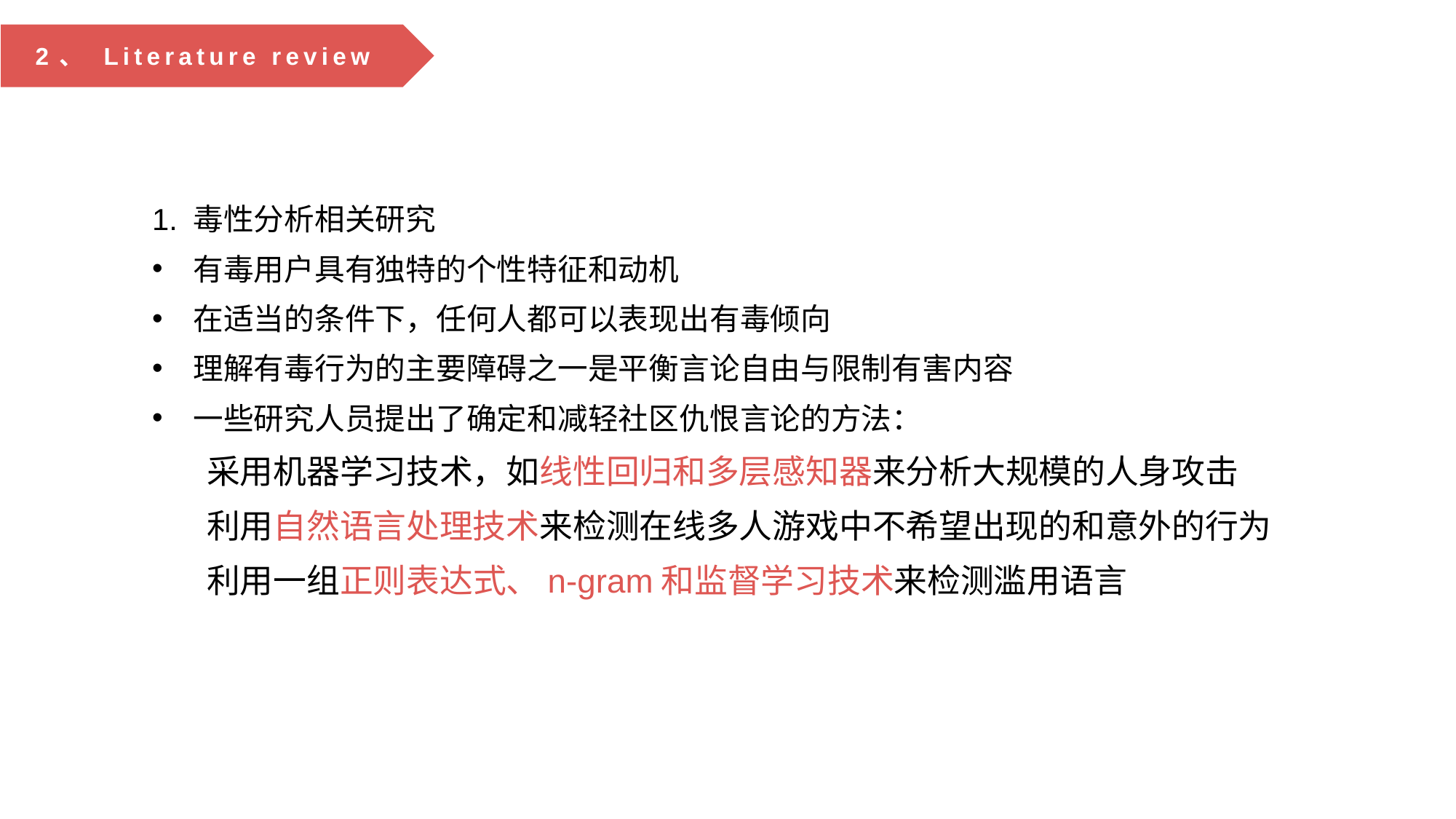

2、 Literature review
1. 毒性分析相关研究
有毒用户具有独特的个性特征和动机
在适当的条件下，任何人都可以表现出有毒倾向
理解有毒行为的主要障碍之一是平衡言论自由与限制有害内容
一些研究人员提出了确定和减轻社区仇恨言论的方法：
采用机器学习技术，如线性回归和多层感知器来分析大规模的人身攻击
利用自然语言处理技术来检测在线多人游戏中不希望出现的和意外的行为
利用一组正则表达式、n-gram和监督学习技术来检测滥用语言